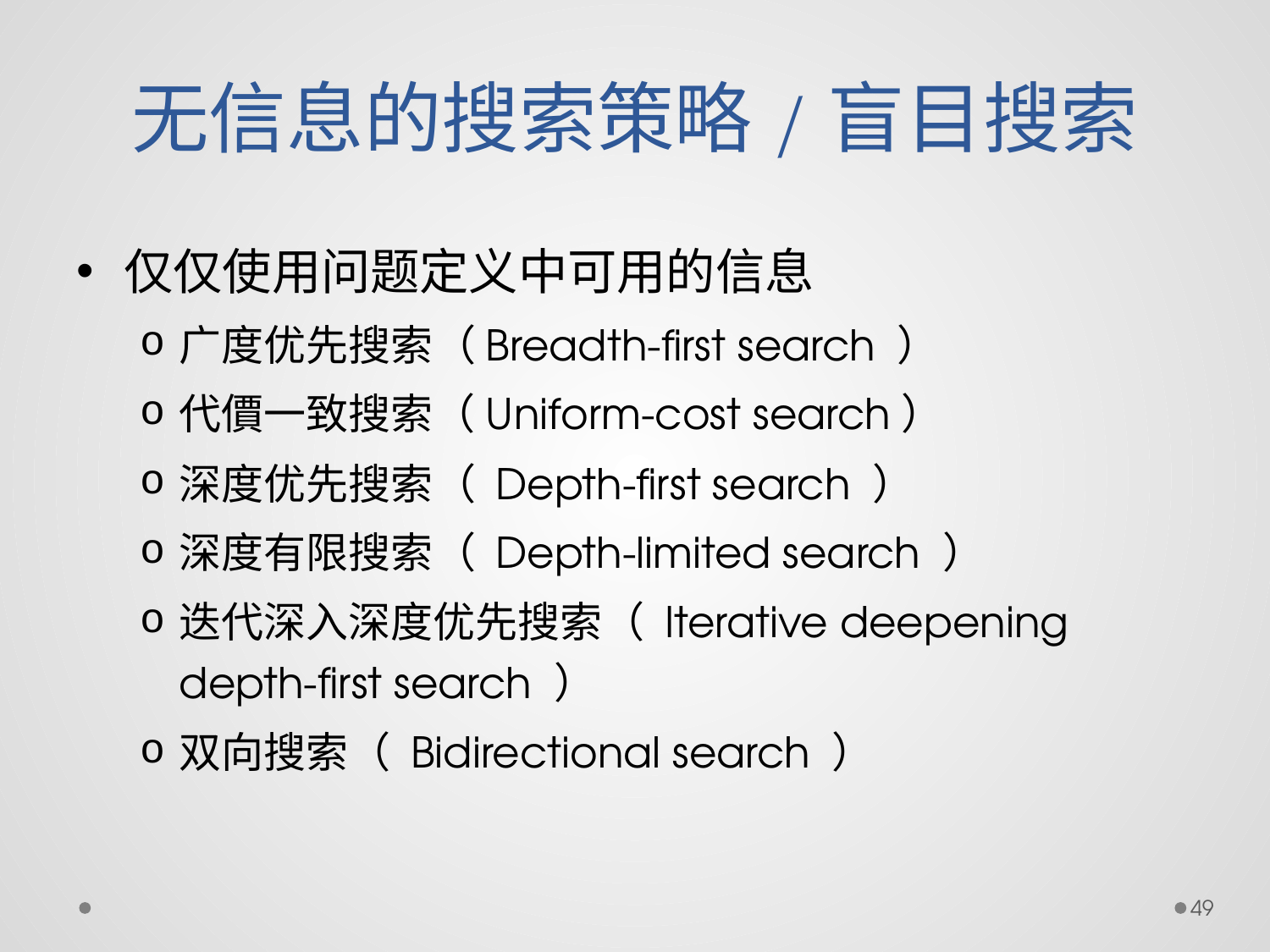

# 无信息的搜索策略/盲目搜索
仅仅使用问题定义中可用的信息
广度优先搜索（Breadth-first search ）
代價一致搜索（Uniform-cost search）
深度优先搜索（ Depth-first search ）
深度有限搜索（ Depth-limited search ）
迭代深入深度优先搜索（ Iterative deepening depth-first search ）
双向搜索（ Bidirectional search ）
49